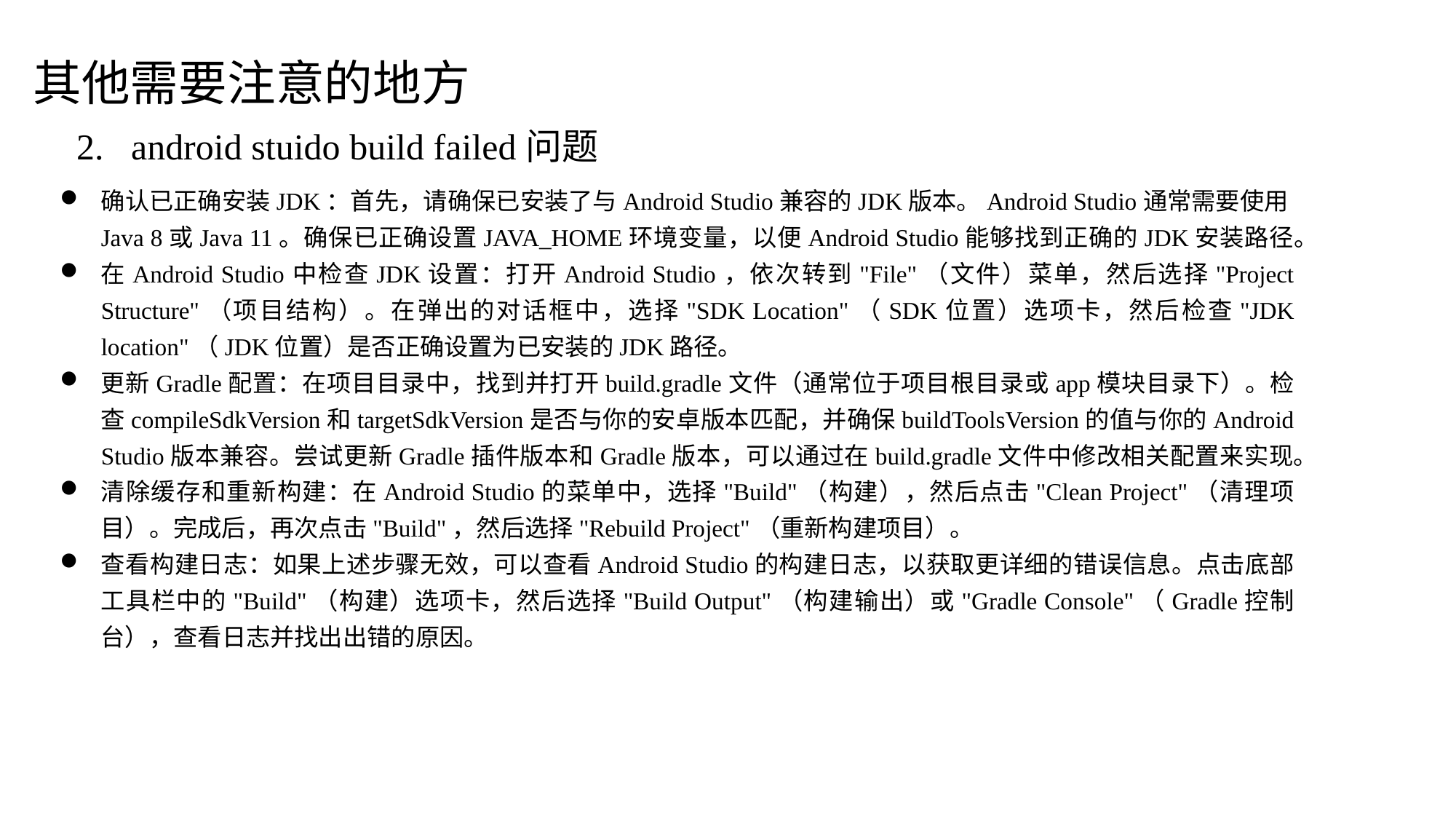

其他需要注意的地方
android stuido build failed问题
确认已正确安装JDK：首先，请确保已安装了与Android Studio兼容的JDK版本。Android Studio通常需要使用Java 8或Java 11。确保已正确设置JAVA_HOME环境变量，以便Android Studio能够找到正确的JDK安装路径。
在Android Studio中检查JDK设置：打开Android Studio，依次转到"File"（文件）菜单，然后选择"Project Structure"（项目结构）。在弹出的对话框中，选择"SDK Location"（SDK位置）选项卡，然后检查"JDK location"（JDK位置）是否正确设置为已安装的JDK路径。
更新Gradle配置：在项目目录中，找到并打开build.gradle文件（通常位于项目根目录或app模块目录下）。检查compileSdkVersion和targetSdkVersion是否与你的安卓版本匹配，并确保buildToolsVersion的值与你的Android Studio版本兼容。尝试更新Gradle插件版本和Gradle版本，可以通过在build.gradle文件中修改相关配置来实现。
清除缓存和重新构建：在Android Studio的菜单中，选择"Build"（构建），然后点击"Clean Project"（清理项目）。完成后，再次点击"Build"，然后选择"Rebuild Project"（重新构建项目）。
查看构建日志：如果上述步骤无效，可以查看Android Studio的构建日志，以获取更详细的错误信息。点击底部工具栏中的"Build"（构建）选项卡，然后选择"Build Output"（构建输出）或"Gradle Console"（Gradle控制台），查看日志并找出出错的原因。